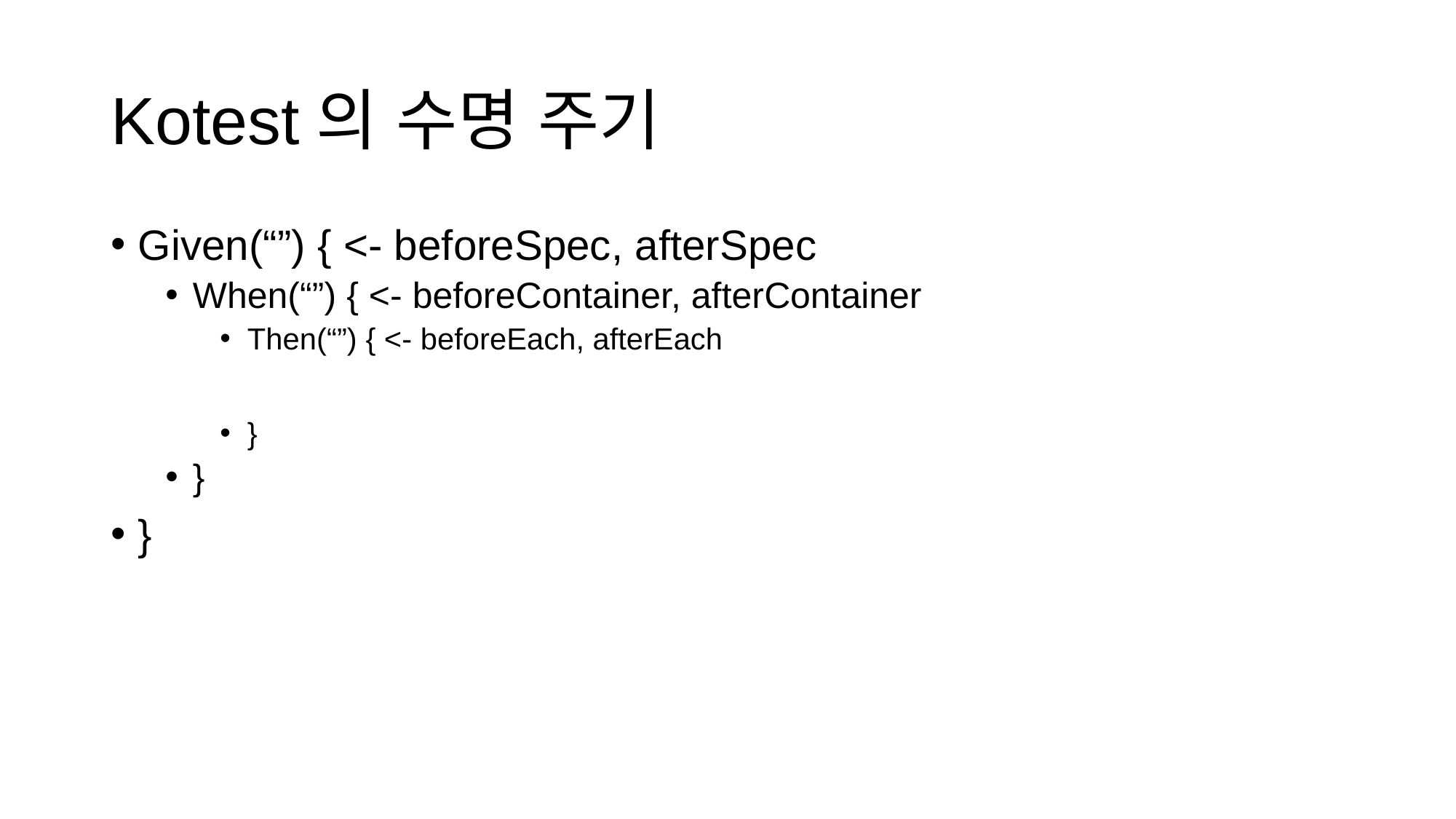

# Kotest의 수명 주기
Given(“”) { <- beforeSpec, afterSpec
When(“”) { <- beforeContainer, afterContainer
Then(“”) { <- beforeEach, afterEach

}
}
}